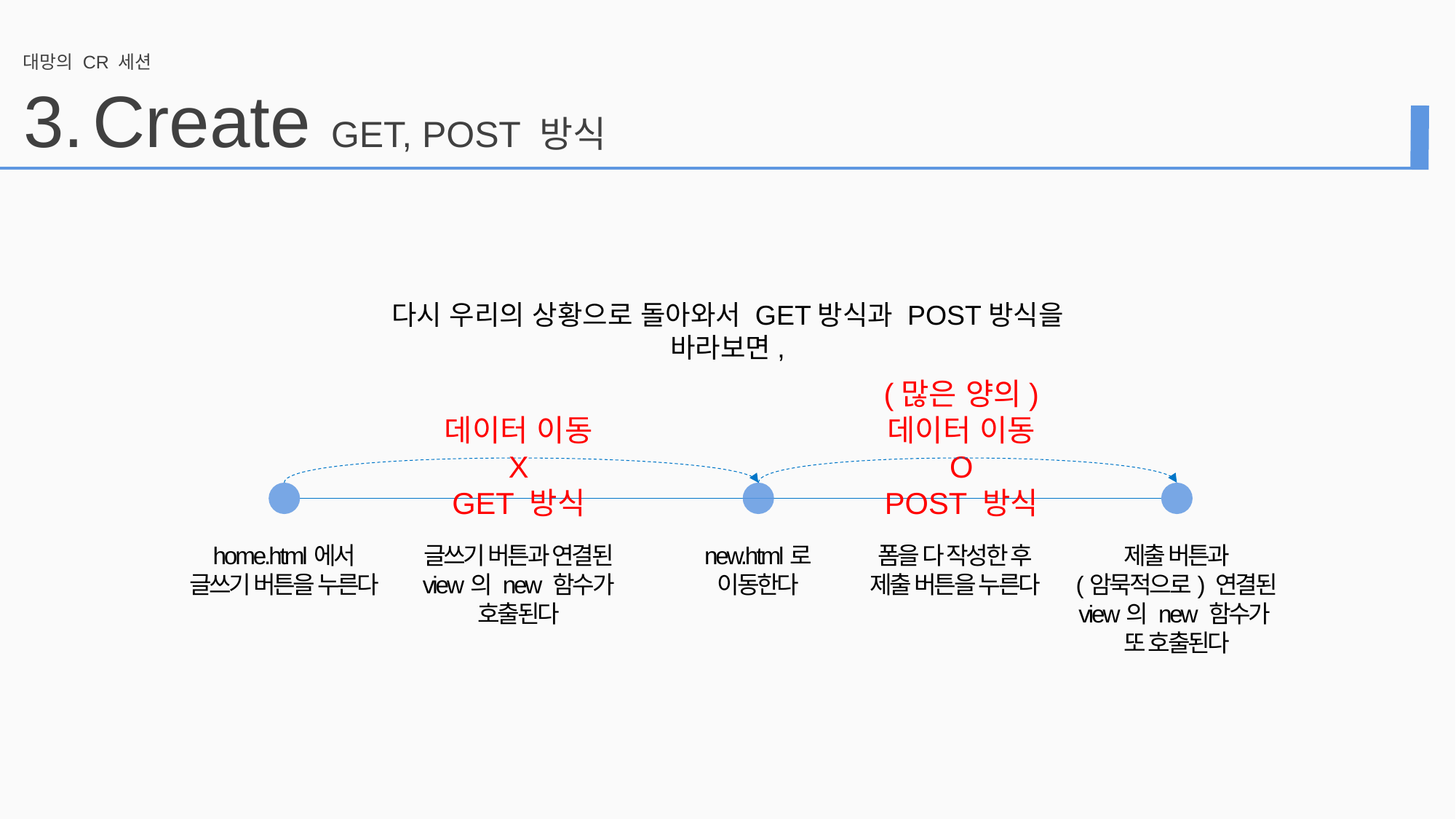

대망의 CR 세션
3.
Create GET, POST 방식
다시 우리의 상황으로 돌아와서 GET방식과 POST방식을 바라보면,
(많은 양의)
데이터 이동 O
POST 방식
데이터 이동 X
GET 방식

home.html에서
글쓰기 버튼을 누른다
글쓰기 버튼과 연결된
view의 new 함수가
호출된다
new.html로
이동한다
폼을 다 작성한 후
제출 버튼을 누른다
제출 버튼과
(암묵적으로) 연결된
view의 new 함수가
또 호출된다